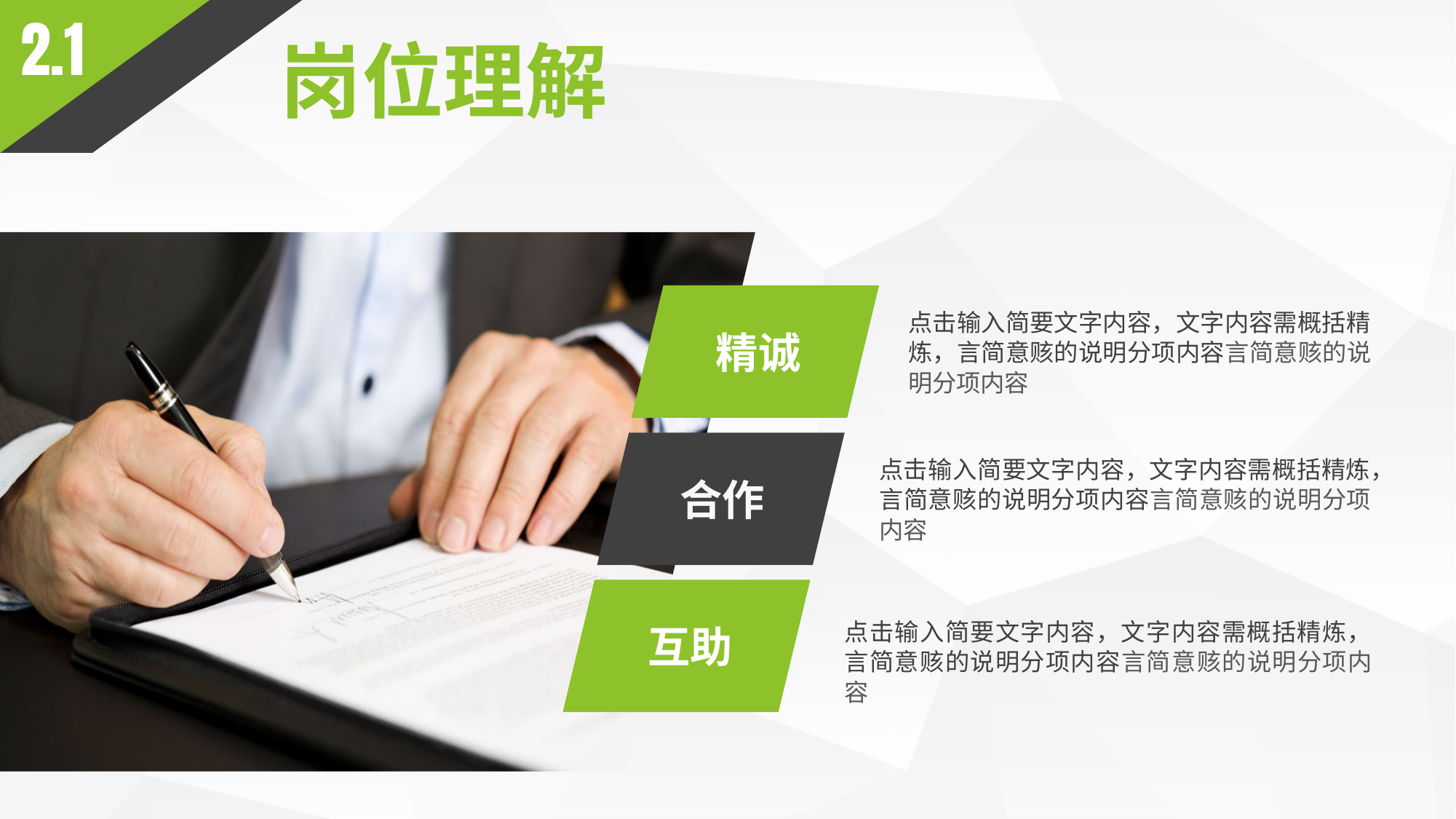

2.1
岗位理解

精诚
点击输入简要文字内容，文字内容需概括精炼，言简意赅的说明分项内容言简意赅的说明分项内容

合作
点击输入简要文字内容，文字内容需概括精炼，言简意赅的说明分项内容言简意赅的说明分项内容

互助
点击输入简要文字内容，文字内容需概括精炼，言简意赅的说明分项内容言简意赅的说明分项内容